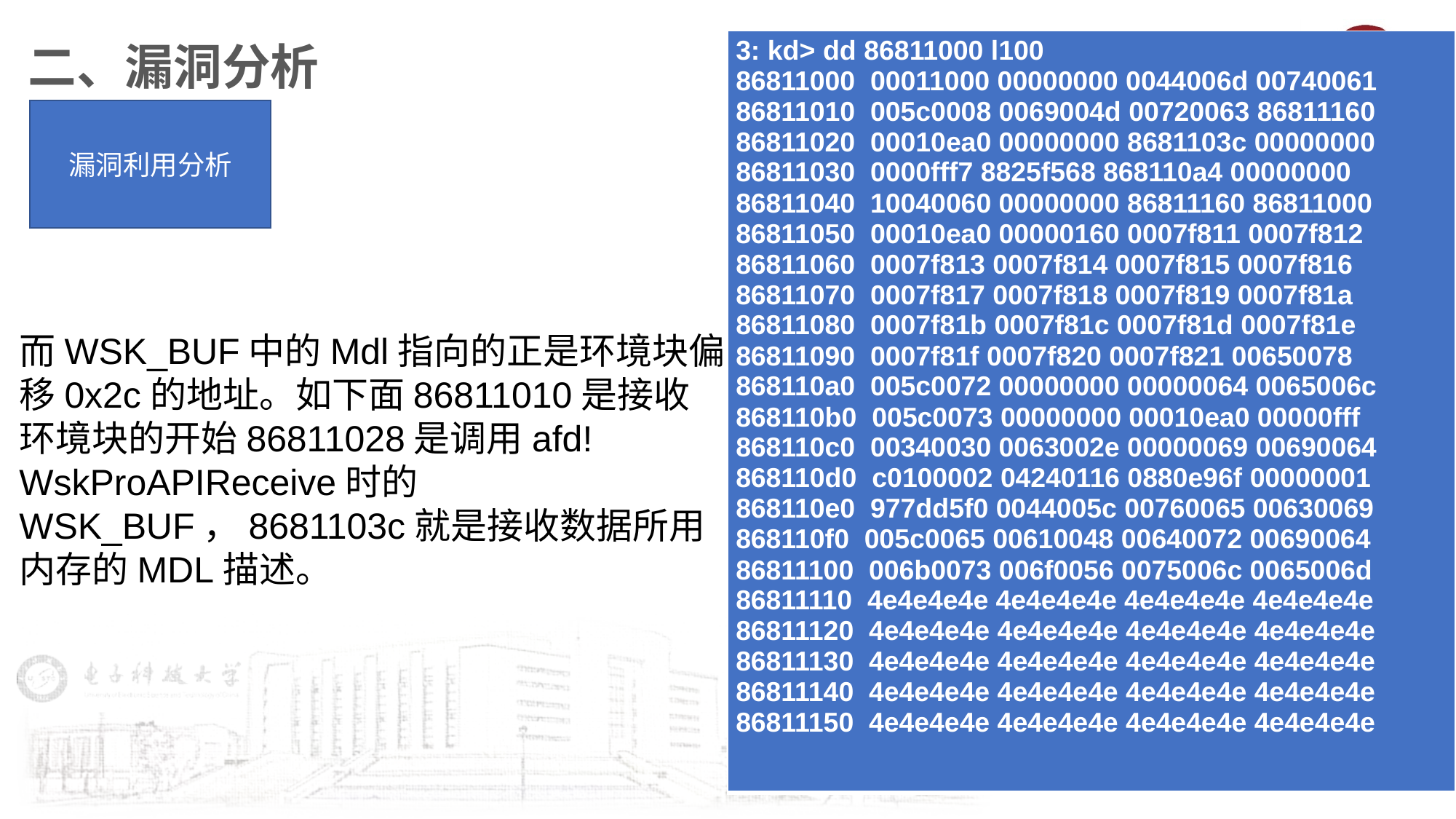

二、漏洞分析
| 3: kd> dd 86811000 l100 86811000 00011000 00000000 0044006d 00740061 86811010 005c0008 0069004d 00720063 86811160 86811020 00010ea0 00000000 8681103c 00000000 86811030 0000fff7 8825f568 868110a4 00000000 86811040 10040060 00000000 86811160 86811000 86811050 00010ea0 00000160 0007f811 0007f812 86811060 0007f813 0007f814 0007f815 0007f816 86811070 0007f817 0007f818 0007f819 0007f81a 86811080 0007f81b 0007f81c 0007f81d 0007f81e 86811090 0007f81f 0007f820 0007f821 00650078 868110a0 005c0072 00000000 00000064 0065006c 868110b0 005c0073 00000000 00010ea0 00000fff 868110c0 00340030 0063002e 00000069 00690064 868110d0 c0100002 04240116 0880e96f 00000001 868110e0 977dd5f0 0044005c 00760065 00630069 868110f0 005c0065 00610048 00640072 00690064 86811100 006b0073 006f0056 0075006c 0065006d 86811110 4e4e4e4e 4e4e4e4e 4e4e4e4e 4e4e4e4e 86811120 4e4e4e4e 4e4e4e4e 4e4e4e4e 4e4e4e4e 86811130 4e4e4e4e 4e4e4e4e 4e4e4e4e 4e4e4e4e 86811140 4e4e4e4e 4e4e4e4e 4e4e4e4e 4e4e4e4e 86811150 4e4e4e4e 4e4e4e4e 4e4e4e4e 4e4e4e4e |
| --- |
漏洞利用分析
而WSK_BUF中的Mdl指向的正是环境块偏移0x2c的地址。如下面86811010是接收环境块的开始86811028是调用afd!WskProAPIReceive时的WSK_BUF，8681103c就是接收数据所用内存的MDL描述。